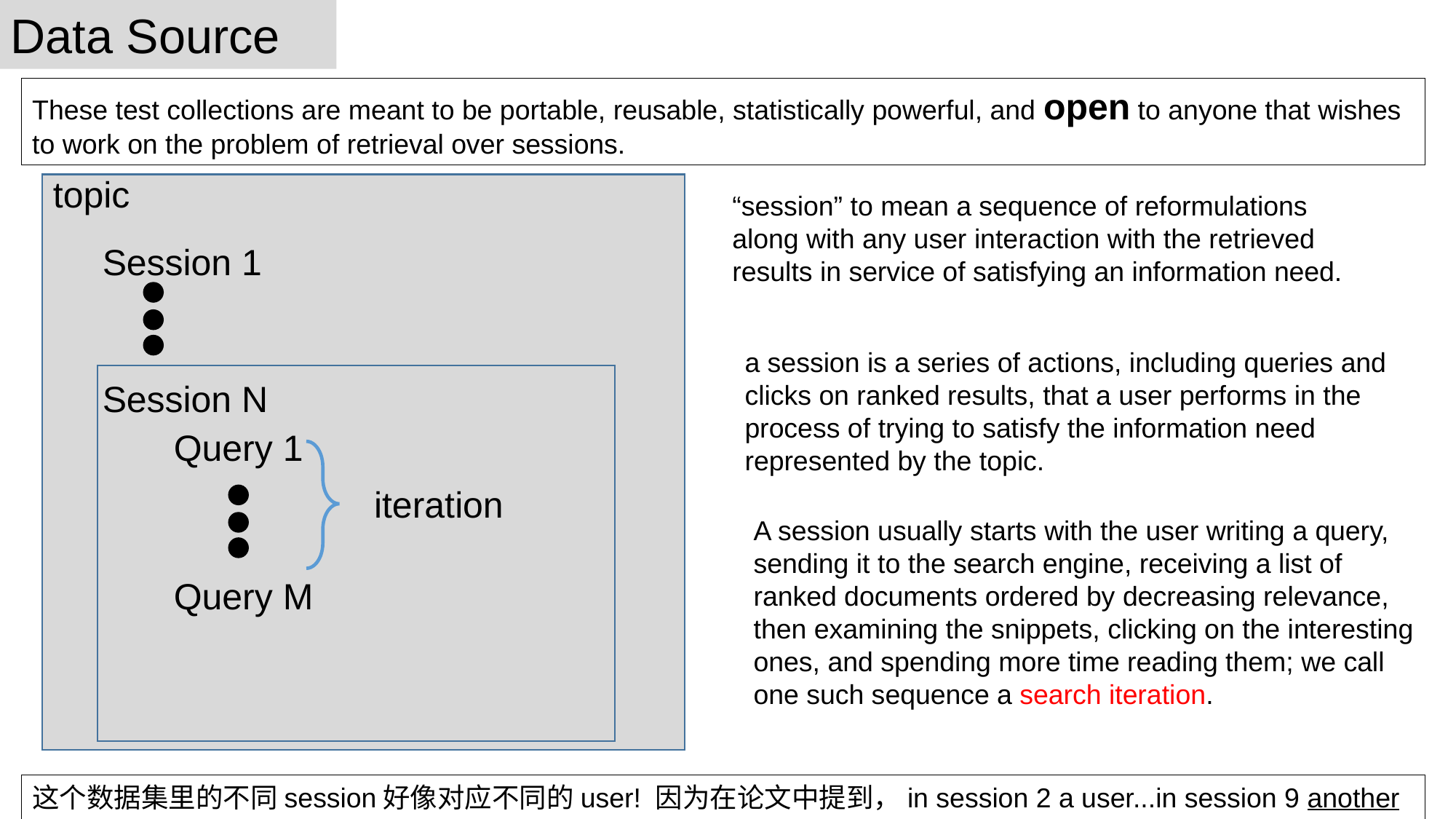

Data Source
These test collections are meant to be portable, reusable, statistically powerful, and open to anyone that wishes to work on the problem of retrieval over sessions.
topic

“session” to mean a sequence of reformulations along with any user interaction with the retrieved results in service of satisfying an information need.
Session 1

a session is a series of actions, including queries and clicks on ranked results, that a user performs in the process of trying to satisfy the information need represented by the topic.

Session N
Query 1

iteration

A session usually starts with the user writing a query, sending it to the search engine, receiving a list of ranked documents ordered by decreasing relevance, then examining the snippets, clicking on the interesting ones, and spending more time reading them; we call one such sequence a search iteration.
Query M
这个数据集里的不同session好像对应不同的user! 因为在论文中提到，in session 2 a user...in session 9 another user...